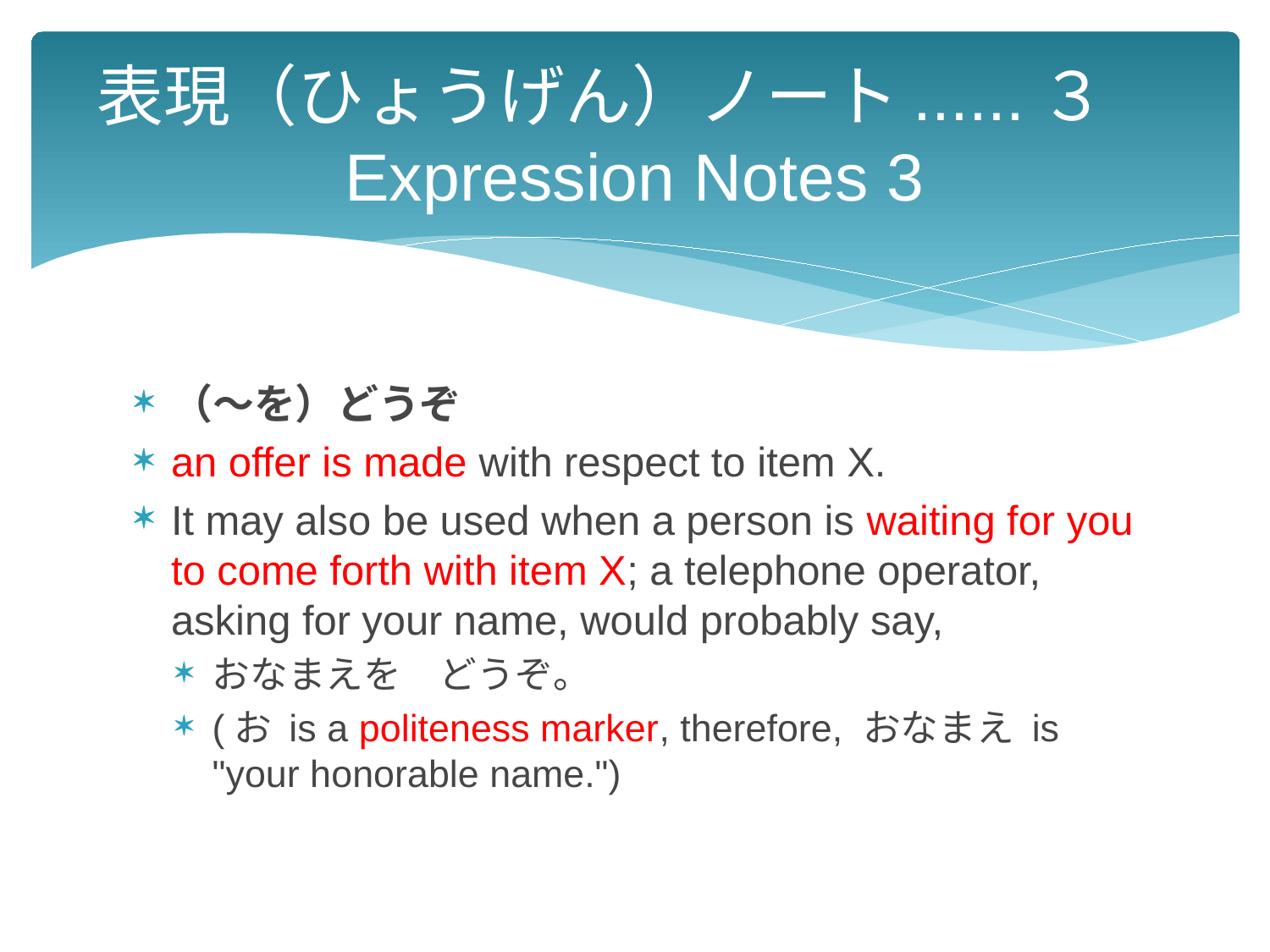

# 表現（ひょうげん）ノート......３　 Expression Notes 3
（～を）どうぞ
an offer is made with respect to item X.
It may also be used when a person is waiting for you to come forth with item X; a telephone operator, asking for your name, would probably say,
おなまえを　どうぞ。
(お is a politeness marker, therefore, おなまえ is "your honorable name.")